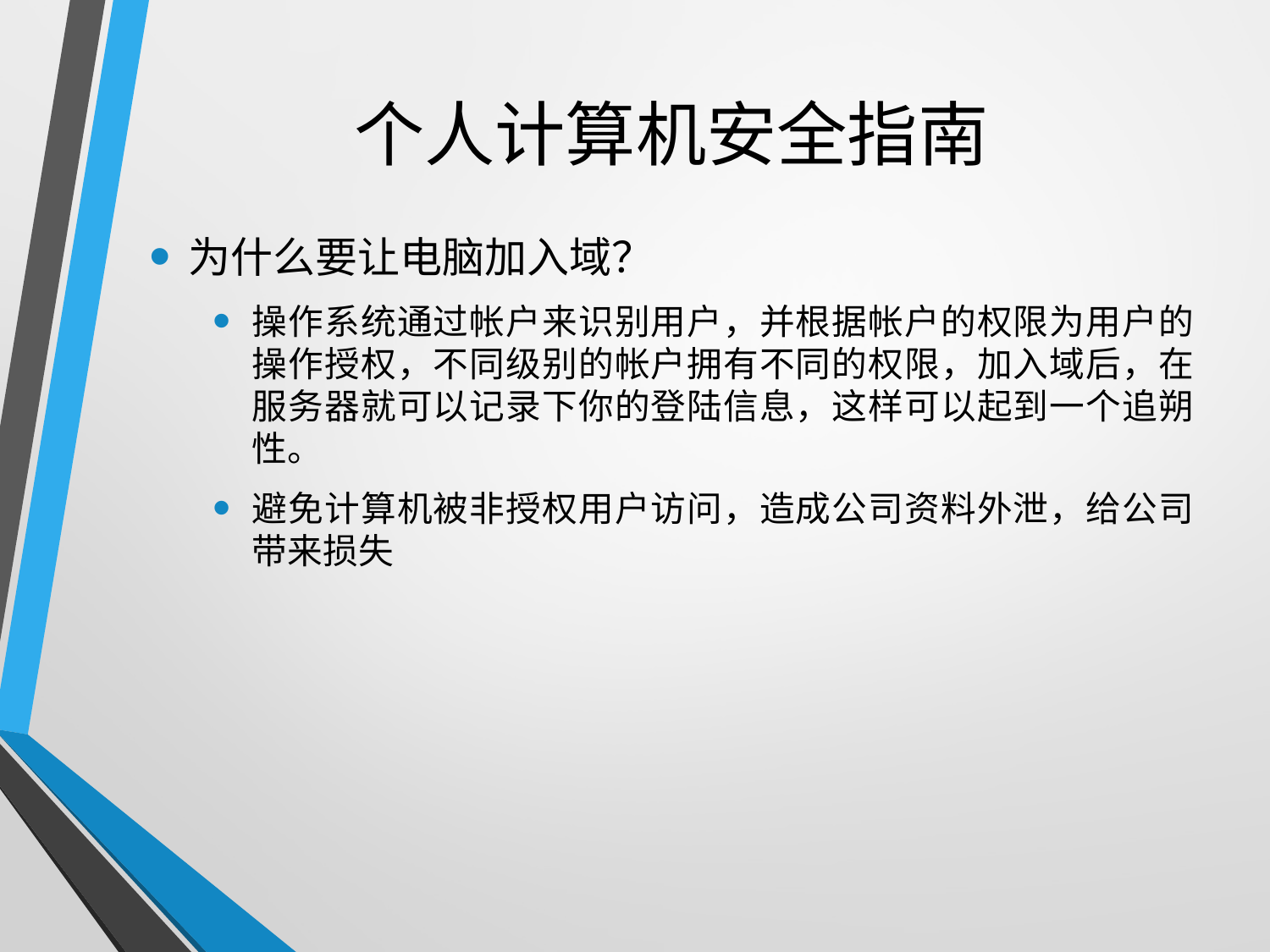

# 个人计算机安全指南
为什么要让电脑加入域？
操作系统通过帐户来识别用户，并根据帐户的权限为用户的操作授权，不同级别的帐户拥有不同的权限，加入域后，在服务器就可以记录下你的登陆信息，这样可以起到一个追朔性。
避免计算机被非授权用户访问，造成公司资料外泄，给公司带来损失